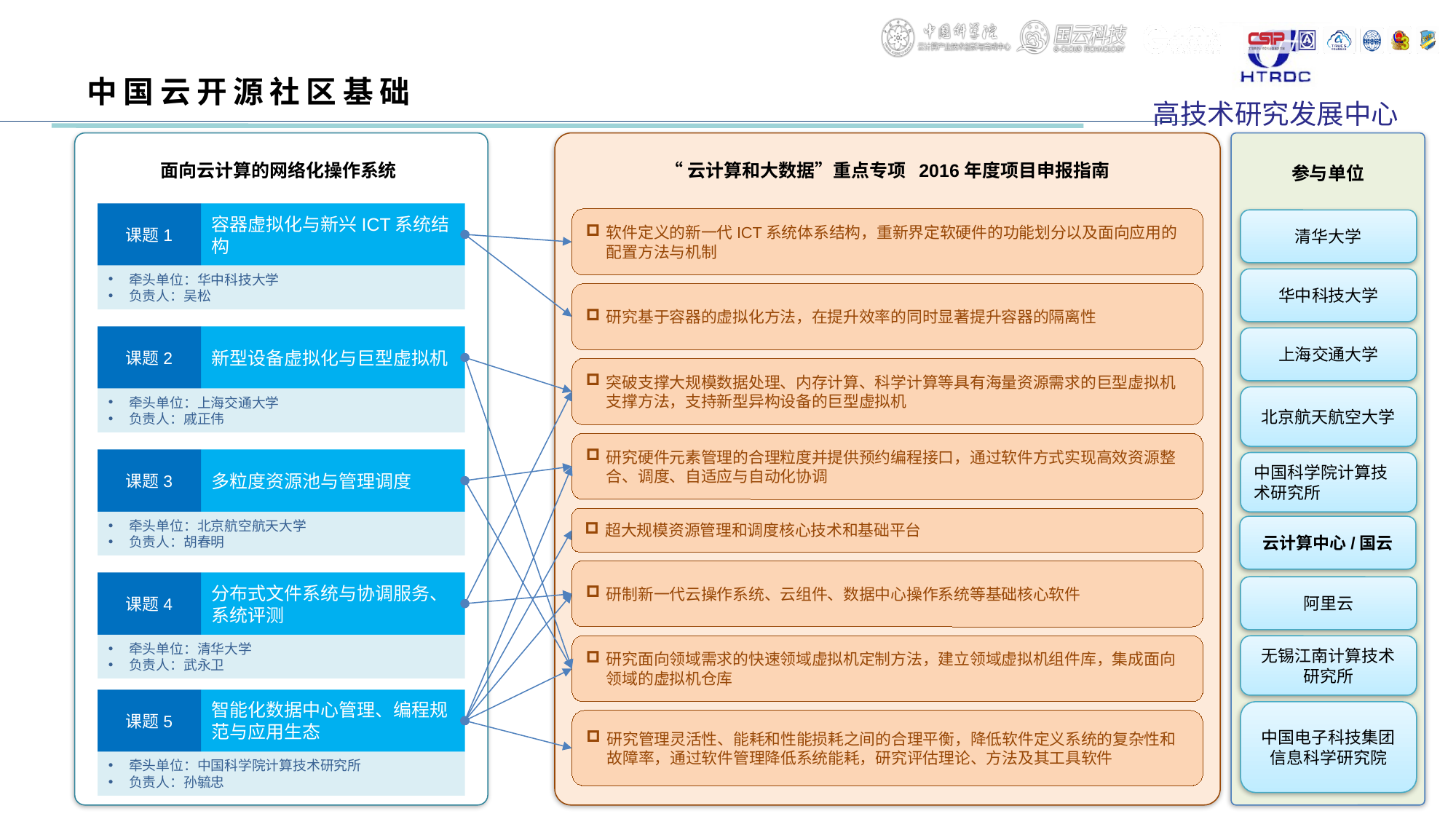

中国云开源社区基础

面向云计算的网络化操作系统
“云计算和大数据”重点专项  2016年度项目申报指南
课题1
容器虚拟化与新兴ICT系统结构
软件定义的新一代ICT系统体系结构，重新界定软硬件的功能划分以及面向应用的配置方法与机制
牵头单位：华中科技大学
负责人：吴松
研究基于容器的虚拟化方法，在提升效率的同时显著提升容器的隔离性
课题2
新型设备虚拟化与巨型虚拟机
突破支撑大规模数据处理、内存计算、科学计算等具有海量资源需求的巨型虚拟机支撑方法，支持新型异构设备的巨型虚拟机
牵头单位：上海交通大学
负责人：戚正伟
研究硬件元素管理的合理粒度并提供预约编程接口，通过软件方式实现高效资源整合、调度、自适应与自动化协调
课题3
多粒度资源池与管理调度
超大规模资源管理和调度核心技术和基础平台
牵头单位：北京航空航天大学
负责人：胡春明
研制新一代云操作系统、云组件、数据中心操作系统等基础核心软件
课题4
分布式文件系统与协调服务、系统评测
牵头单位：清华大学
负责人：武永卫
研究面向领域需求的快速领域虚拟机定制方法，建立领域虚拟机组件库，集成面向领域的虚拟机仓库
课题5
智能化数据中心管理、编程规范与应用生态
研究管理灵活性、能耗和性能损耗之间的合理平衡，降低软件定义系统的复杂性和故障率，通过软件管理降低系统能耗，研究评估理论、方法及其工具软件
牵头单位：中国科学院计算技术研究所
负责人：孙毓忠

参与单位
清华大学
华中科技大学
上海交通大学
北京航天航空大学
中国科学院计算技术研究所
云计算中心/国云
阿里云
无锡江南计算技术研究所
中国电子科技集团信息科学研究院